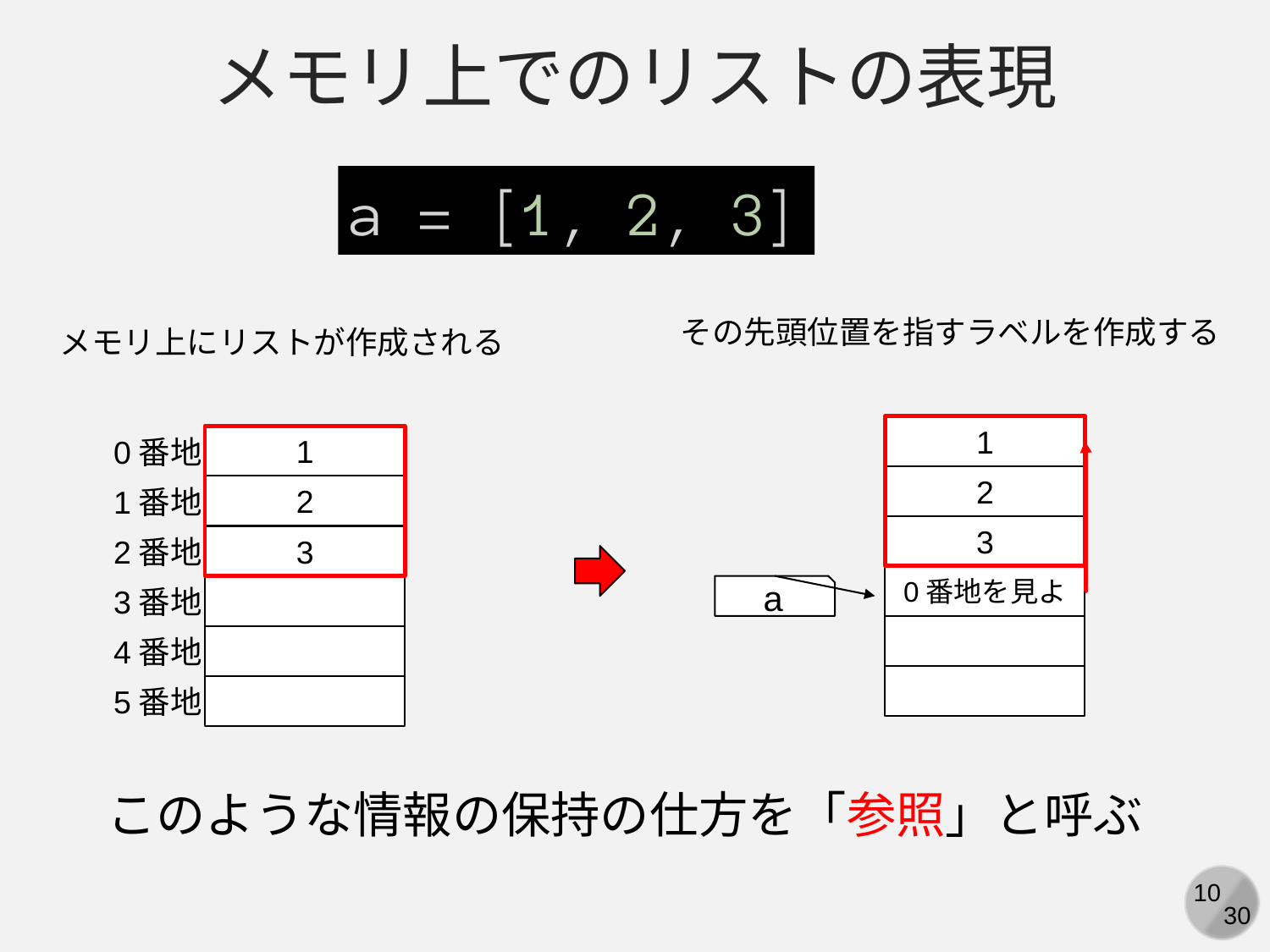

メモリ上でのリストの表現
a = [1, 2, 3]
その先頭位置を指すラベルを作成する
メモリ上にリストが作成される
1

0番地
1

2
1番地
2
3
2番地
3

0番地を見よ
3番地

a

4番地

5番地

このような情報の保持の仕方を「参照」と呼ぶ